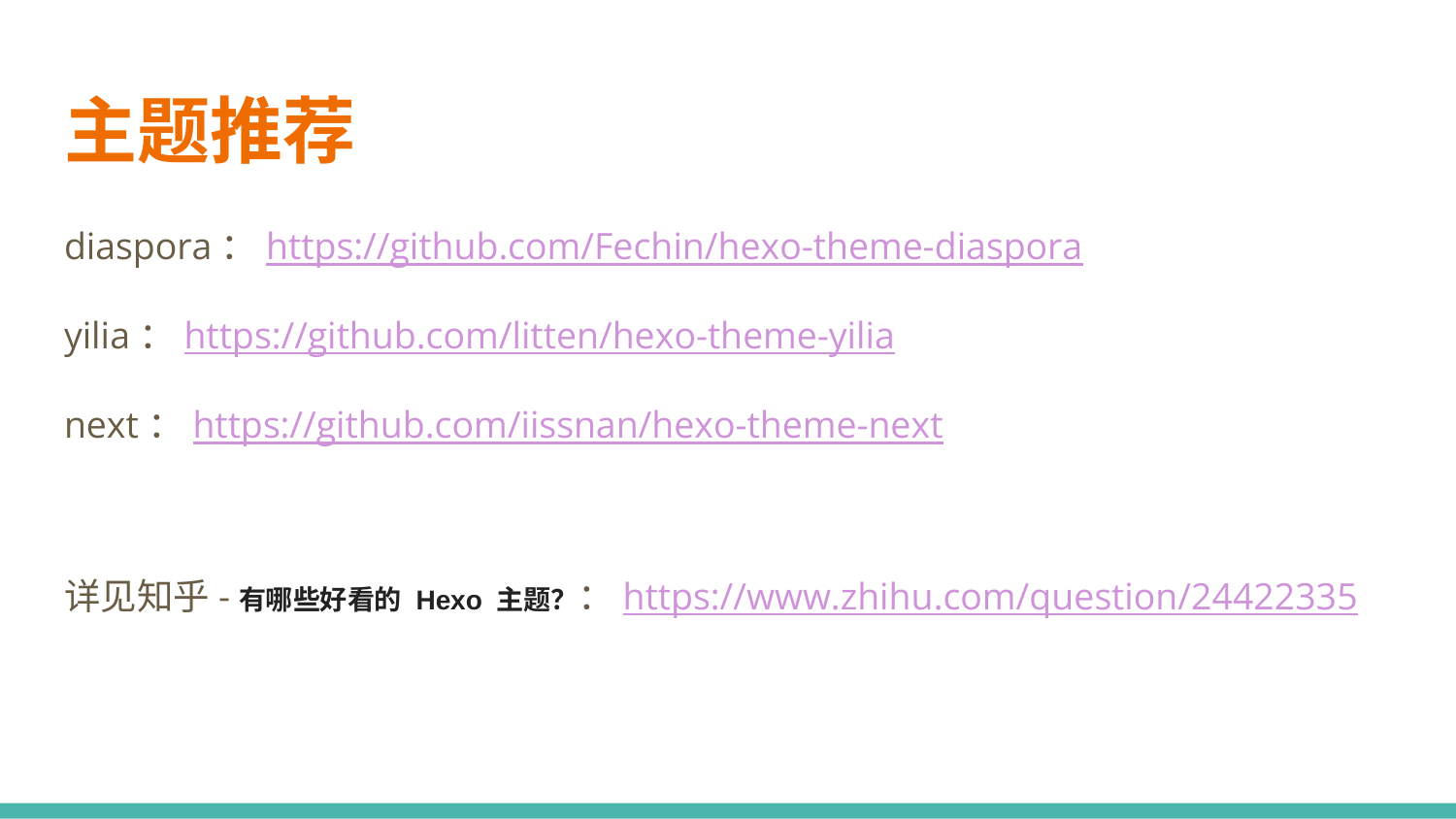

# 主题推荐
diaspora：https://github.com/Fechin/hexo-theme-diaspora
yilia：https://github.com/litten/hexo-theme-yilia
next：https://github.com/iissnan/hexo-theme-next

详见知乎-有哪些好看的 Hexo 主题？：https://www.zhihu.com/question/24422335